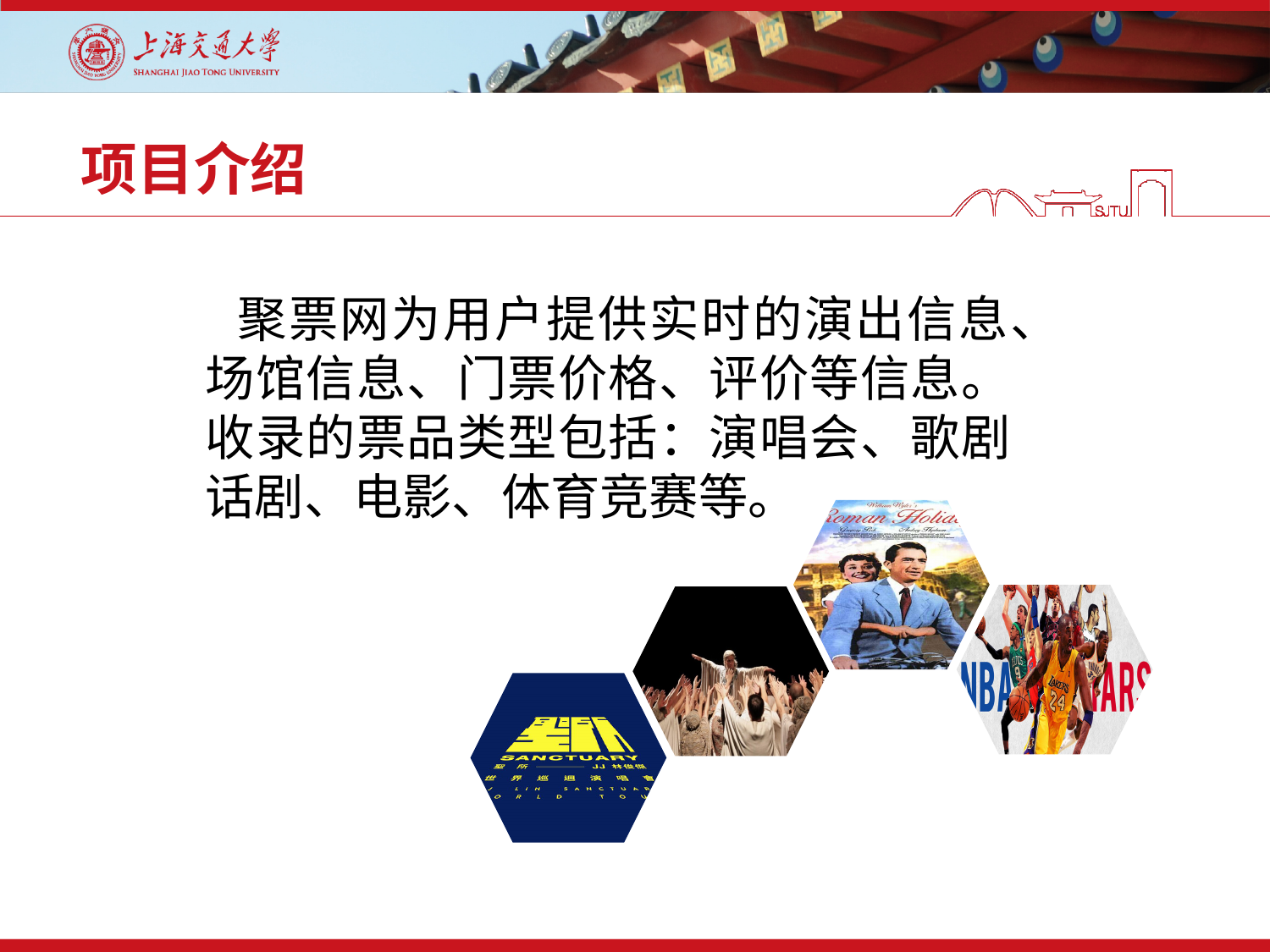

# 项目介绍
聚票网为用户提供实时的演出信息、场馆信息、门票价格、评价等信息。收录的票品类型包括：演唱会、歌剧话剧、电影、体育竞赛等。